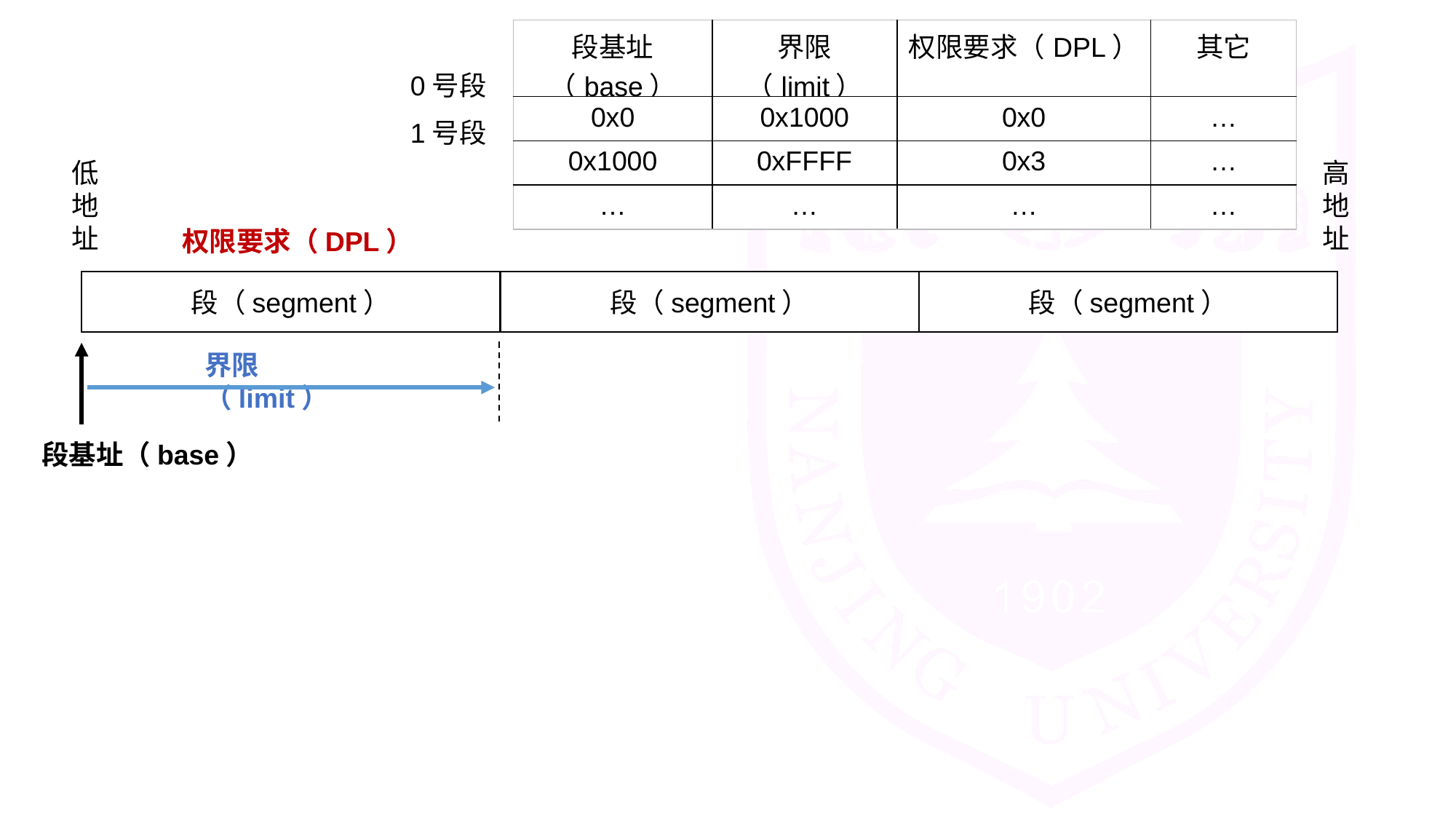

| 段基址（base） | 界限（limit） | 权限要求（DPL） | 其它 |
| --- | --- | --- | --- |
| 0x0 | 0x1000 | 0x0 | … |
| 0x1000 | 0xFFFF | 0x3 | … |
| … | … | … | … |
0号段
1号段
低地址
高地址
权限要求（DPL）
段（segment）
段（segment）
段（segment）
界限（limit）
段基址（base）